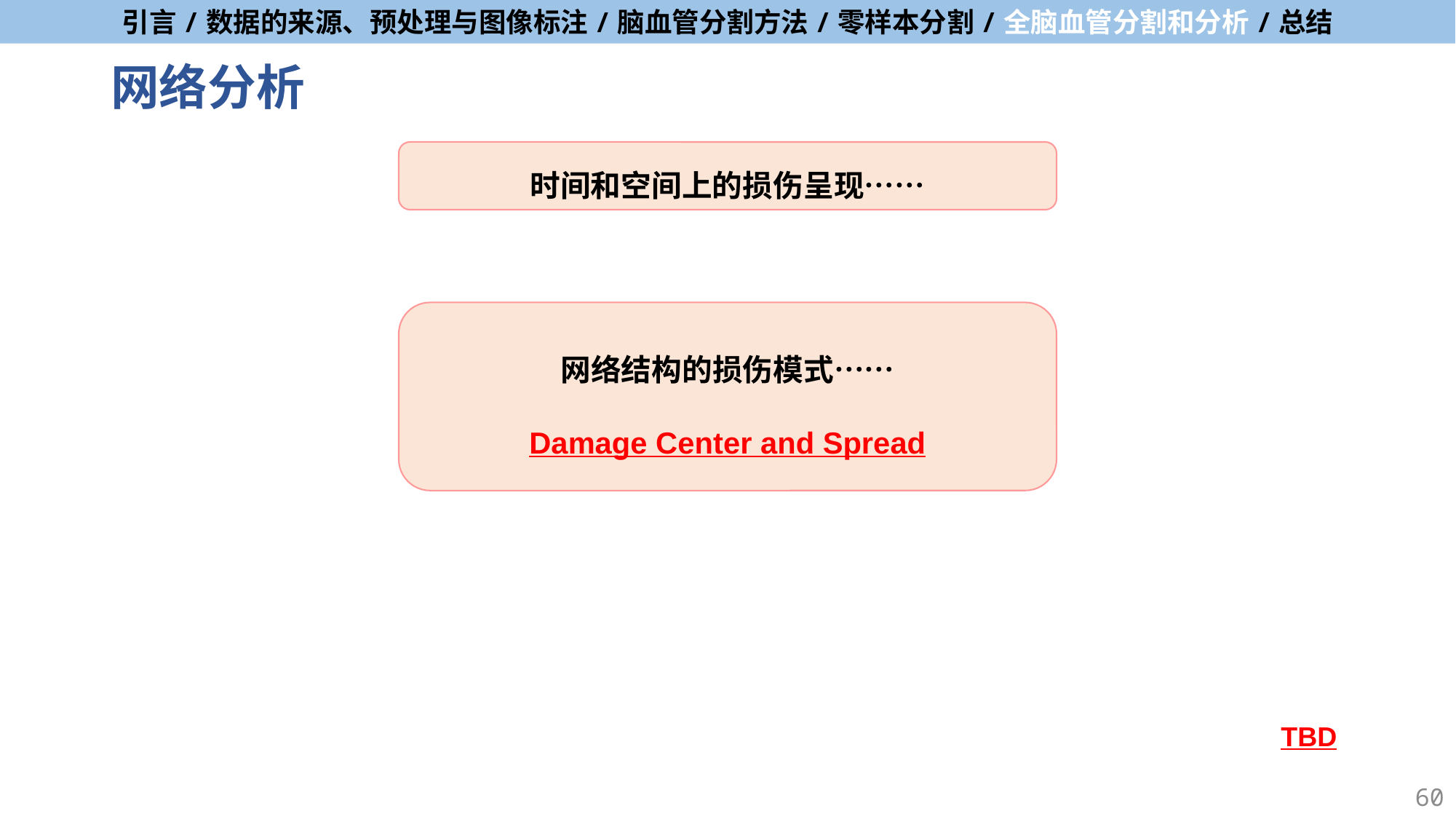

# 网络分析
时间和空间上的损伤呈现……
网络结构的损伤模式……
Damage Center and Spread
TBD
60